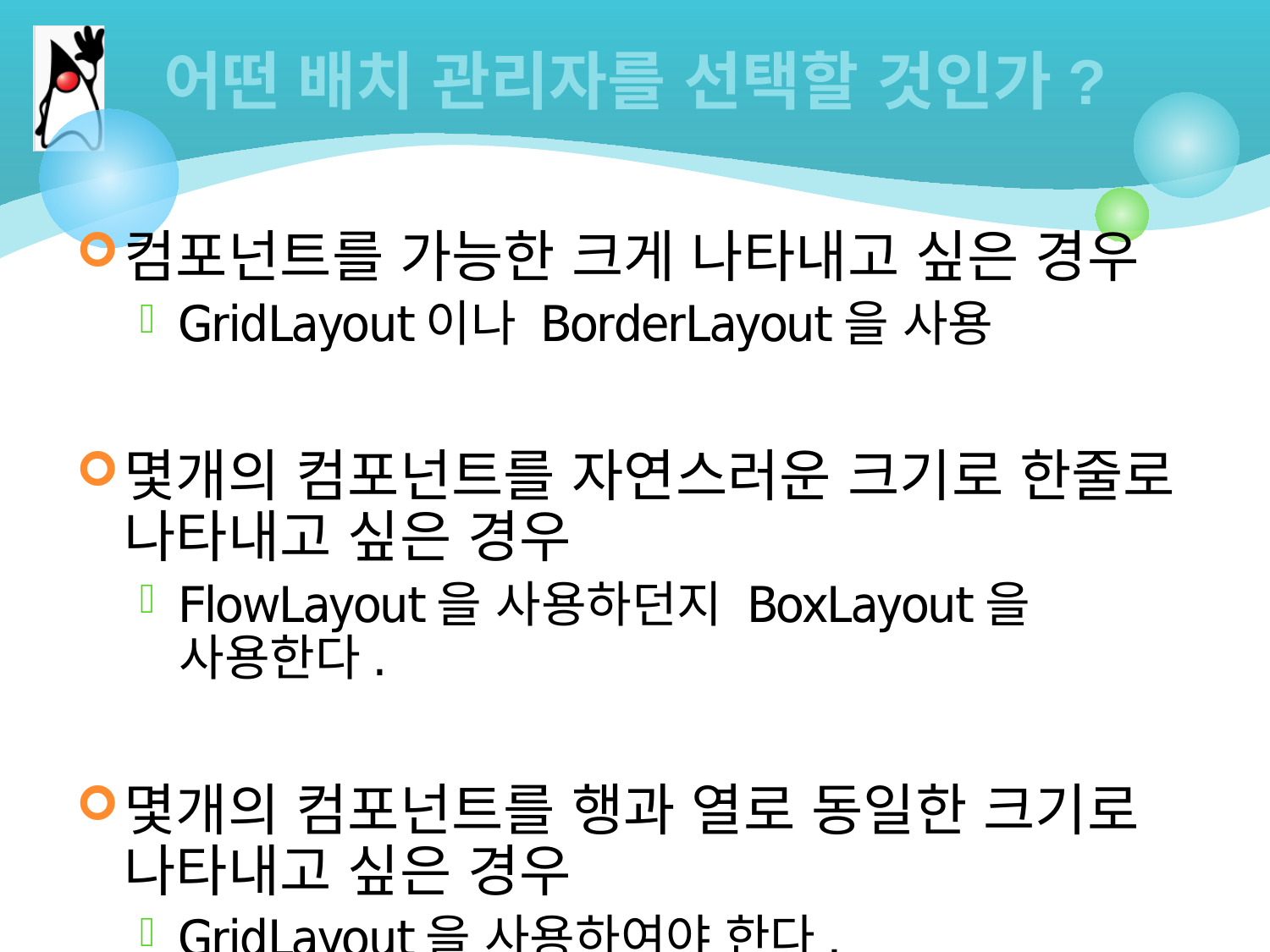

# 어떤 배치 관리자를 선택할 것인가?
컴포넌트를 가능한 크게 나타내고 싶은 경우
GridLayout이나 BorderLayout을 사용

몇개의 컴포넌트를 자연스러운 크기로 한줄로 나타내고 싶은 경우
FlowLayout을 사용하던지 BoxLayout을 사용한다.

몇개의 컴포넌트를 행과 열로 동일한 크기로 나타내고 싶은 경우
GridLayout을 사용하여야 한다.

몇개의 컴포넌트를 행과 열로 나타내는데 각 컴포넌트의 크기가 다르거나 간격, 정렬 방식을 다르게 내고 싶은 경우
BoxLayout을 사용하면 된다.